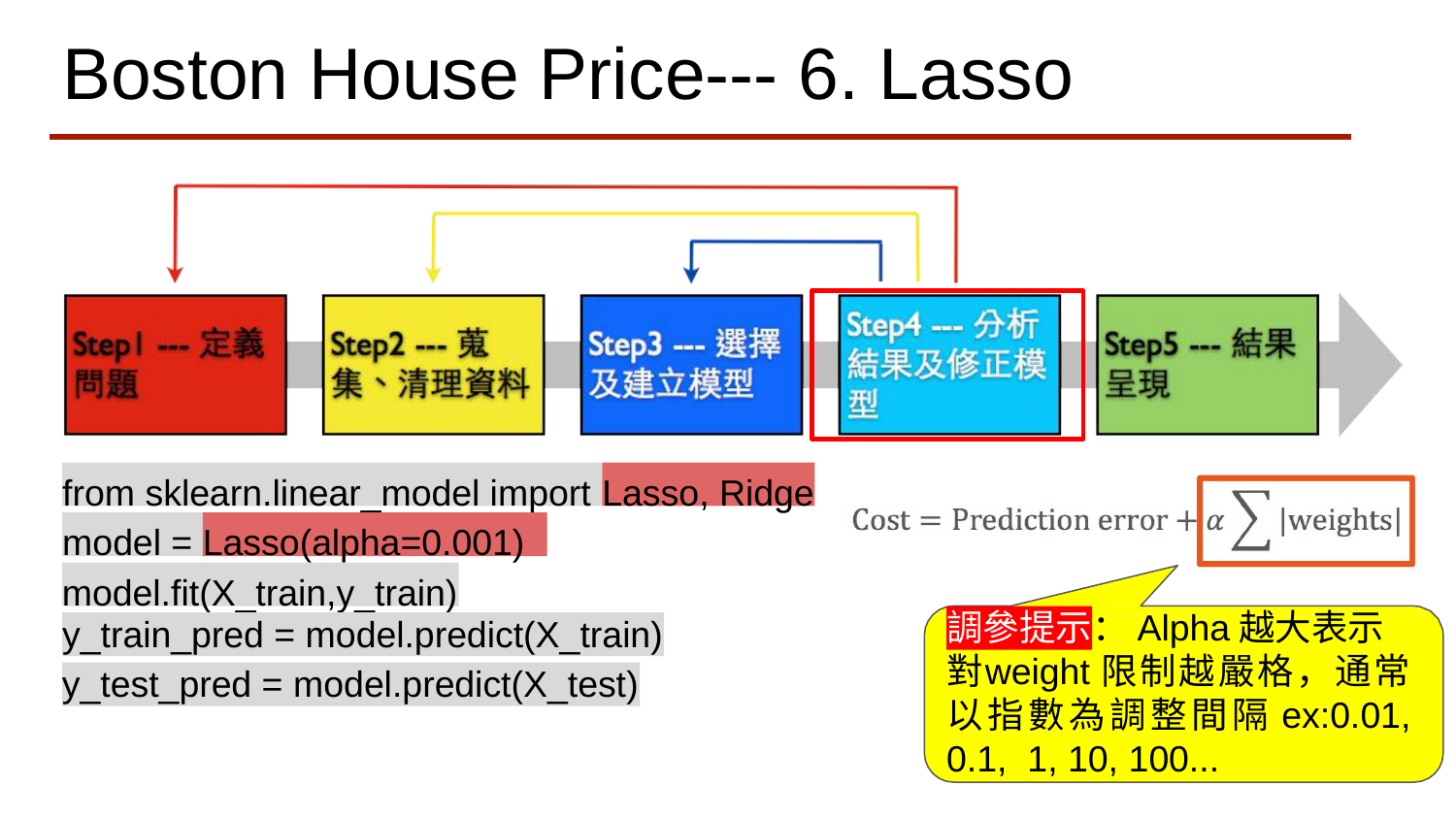

# Boston House Price--- 6. Lasso

from sklearn.linear_model import
Lasso, Ridge

model =
Lasso(alpha=0.001)
model.fit(X_train,y_train)

調參提示：Alpha越大表示對

y_train_pred = model.predict(X_train)

   weight限制越嚴格，通常以指數為調整間隔ex:0.01, 0.1,  1, 10, 100...
y_test_pred = model.predict(X_test)